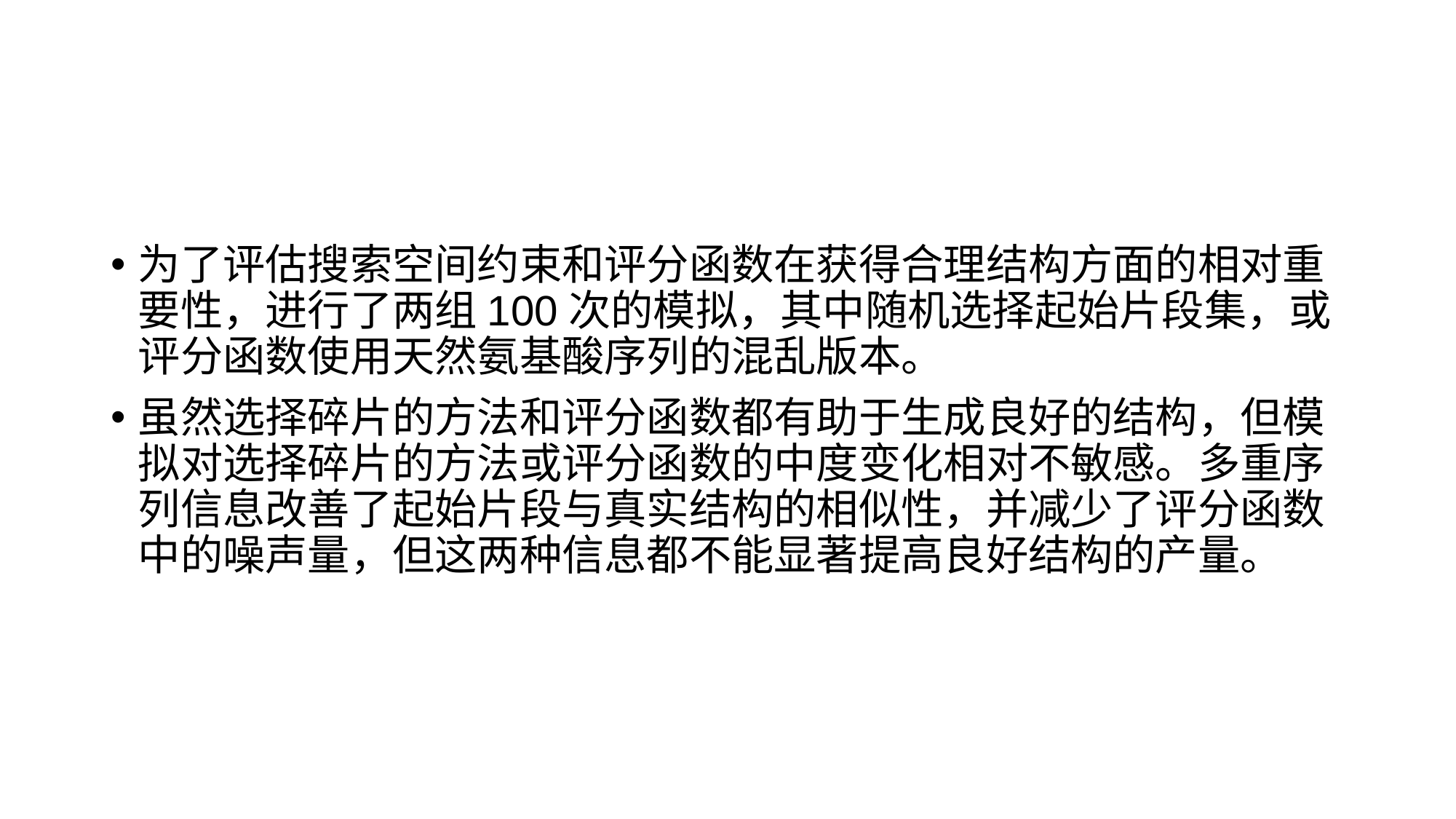

#
为了评估搜索空间约束和评分函数在获得合理结构方面的相对重要性，进行了两组100次的模拟，其中随机选择起始片段集，或评分函数使用天然氨基酸序列的混乱版本。
虽然选择碎片的方法和评分函数都有助于生成良好的结构，但模拟对选择碎片的方法或评分函数的中度变化相对不敏感。多重序列信息改善了起始片段与真实结构的相似性，并减少了评分函数中的噪声量，但这两种信息都不能显著提高良好结构的产量。